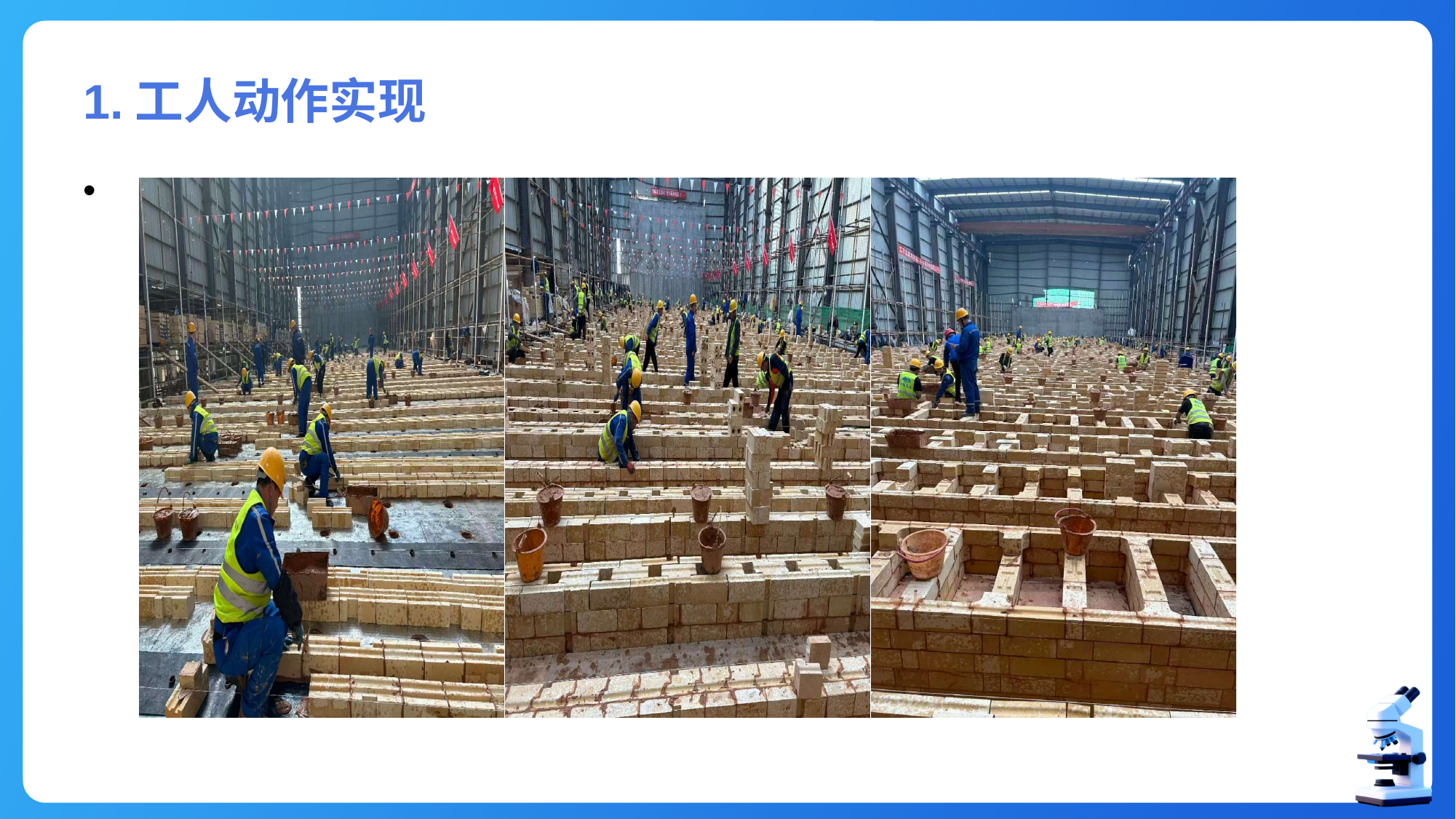

# 1.工人动作实现

|  |  |  |
| --- | --- | --- |